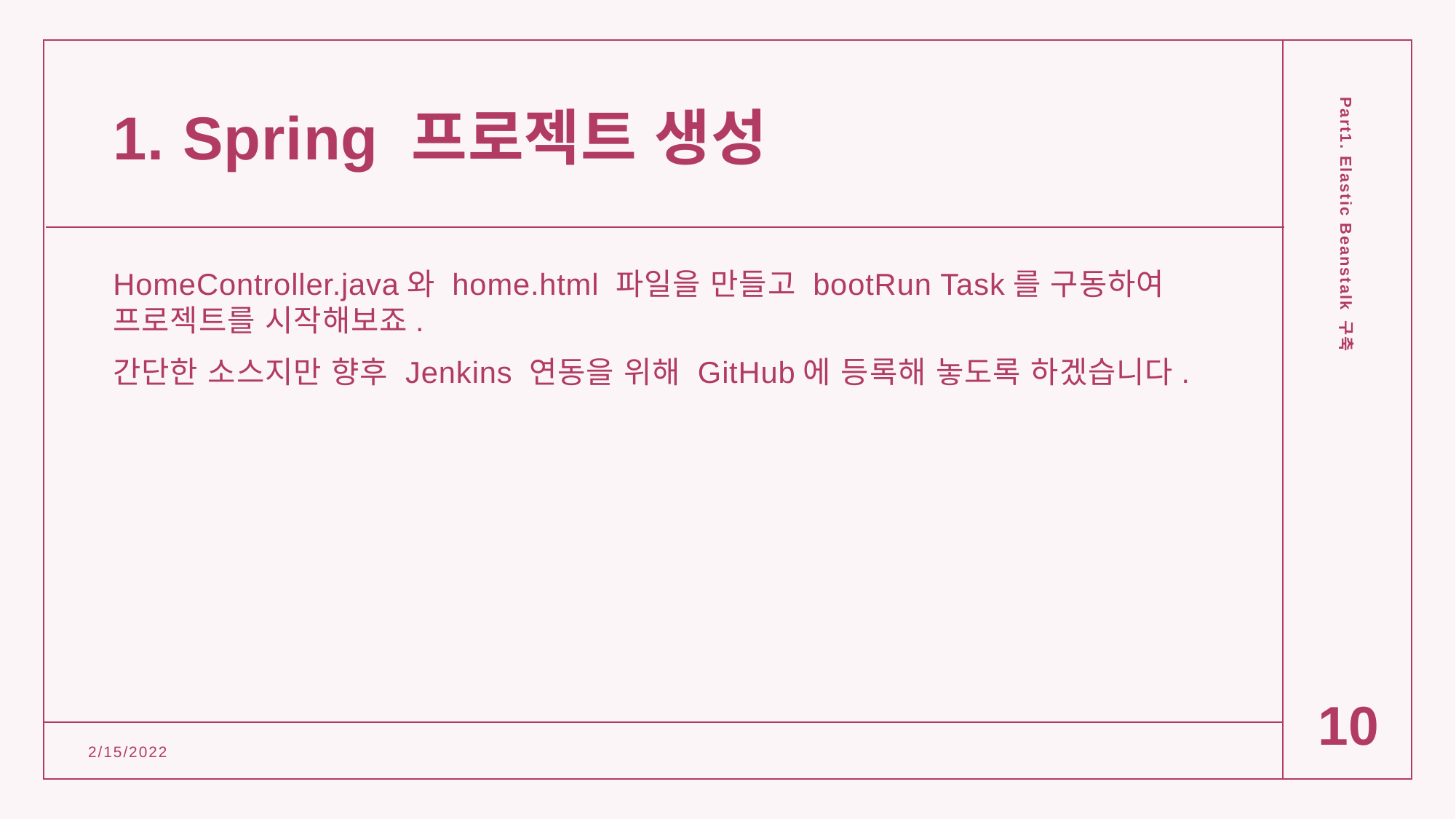

# 1. Spring 프로젝트 생성
HomeController.java와 home.html 파일을 만들고 bootRun Task를 구동하여 프로젝트를 시작해보죠.
간단한 소스지만 향후 Jenkins 연동을 위해 GitHub에 등록해 놓도록 하겠습니다.
Part1. Elastic Beanstalk 구축
10
2/15/2022